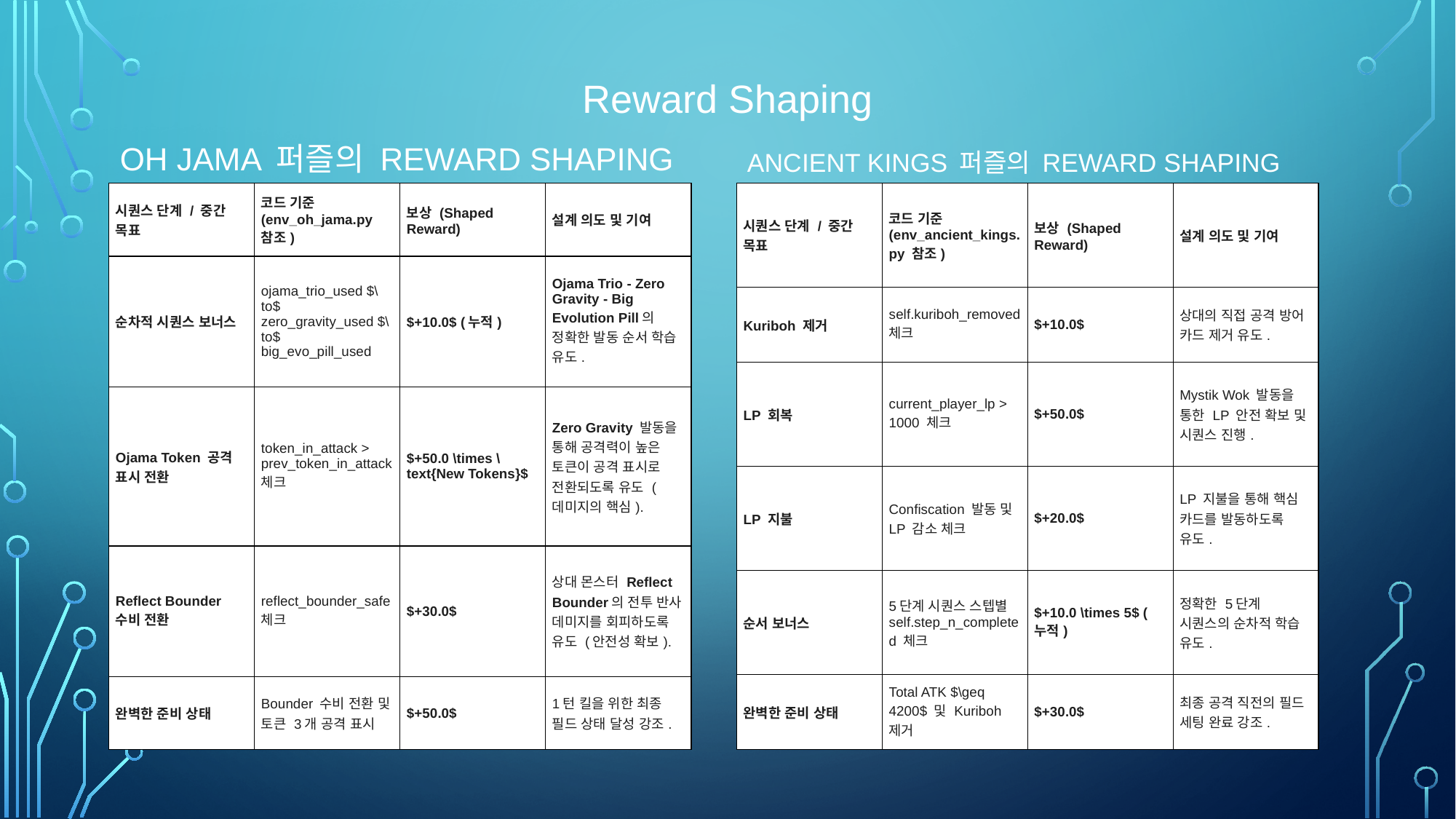

# Reward Shaping
Ancient Kings 퍼즐의 Reward Shaping
Oh Jama 퍼즐의 Reward Shaping
| 시퀀스 단계 / 중간 목표 | 코드 기준 (env\_oh\_jama.py 참조) | 보상 (Shaped Reward) | 설계 의도 및 기여 |
| --- | --- | --- | --- |
| 순차적 시퀀스 보너스 | ojama\_trio\_used $\to$ zero\_gravity\_used $\to$ big\_evo\_pill\_used | $+10.0$ (누적) | Ojama Trio - Zero Gravity - Big Evolution Pill의 정확한 발동 순서 학습 유도. |
| Ojama Token 공격 표시 전환 | token\_in\_attack > prev\_token\_in\_attack 체크 | $+50.0 \times \text{New Tokens}$ | Zero Gravity 발동을 통해 공격력이 높은 토큰이 공격 표시로 전환되도록 유도 (데미지의 핵심). |
| Reflect Bounder 수비 전환 | reflect\_bounder\_safe 체크 | $+30.0$ | 상대 몬스터 Reflect Bounder의 전투 반사 데미지를 회피하도록 유도 (안전성 확보). |
| 완벽한 준비 상태 | Bounder 수비 전환 및 토큰 3개 공격 표시 | $+50.0$ | 1턴 킬을 위한 최종 필드 상태 달성 강조. |
| 시퀀스 단계 / 중간 목표 | 코드 기준 (env\_ancient\_kings.py 참조) | 보상 (Shaped Reward) | 설계 의도 및 기여 |
| --- | --- | --- | --- |
| Kuriboh 제거 | self.kuriboh\_removed 체크 | $+10.0$ | 상대의 직접 공격 방어 카드 제거 유도. |
| LP 회복 | current\_player\_lp > 1000 체크 | $+50.0$ | Mystik Wok 발동을 통한 LP 안전 확보 및 시퀀스 진행. |
| LP 지불 | Confiscation 발동 및 LP 감소 체크 | $+20.0$ | LP 지불을 통해 핵심 카드를 발동하도록 유도. |
| 순서 보너스 | 5단계 시퀀스 스텝별 self.step\_n\_completed 체크 | $+10.0 \times 5$ (누적) | 정확한 5단계 시퀀스의 순차적 학습 유도. |
| 완벽한 준비 상태 | Total ATK $\geq 4200$ 및 Kuriboh 제거 | $+30.0$ | 최종 공격 직전의 필드 세팅 완료 강조. |